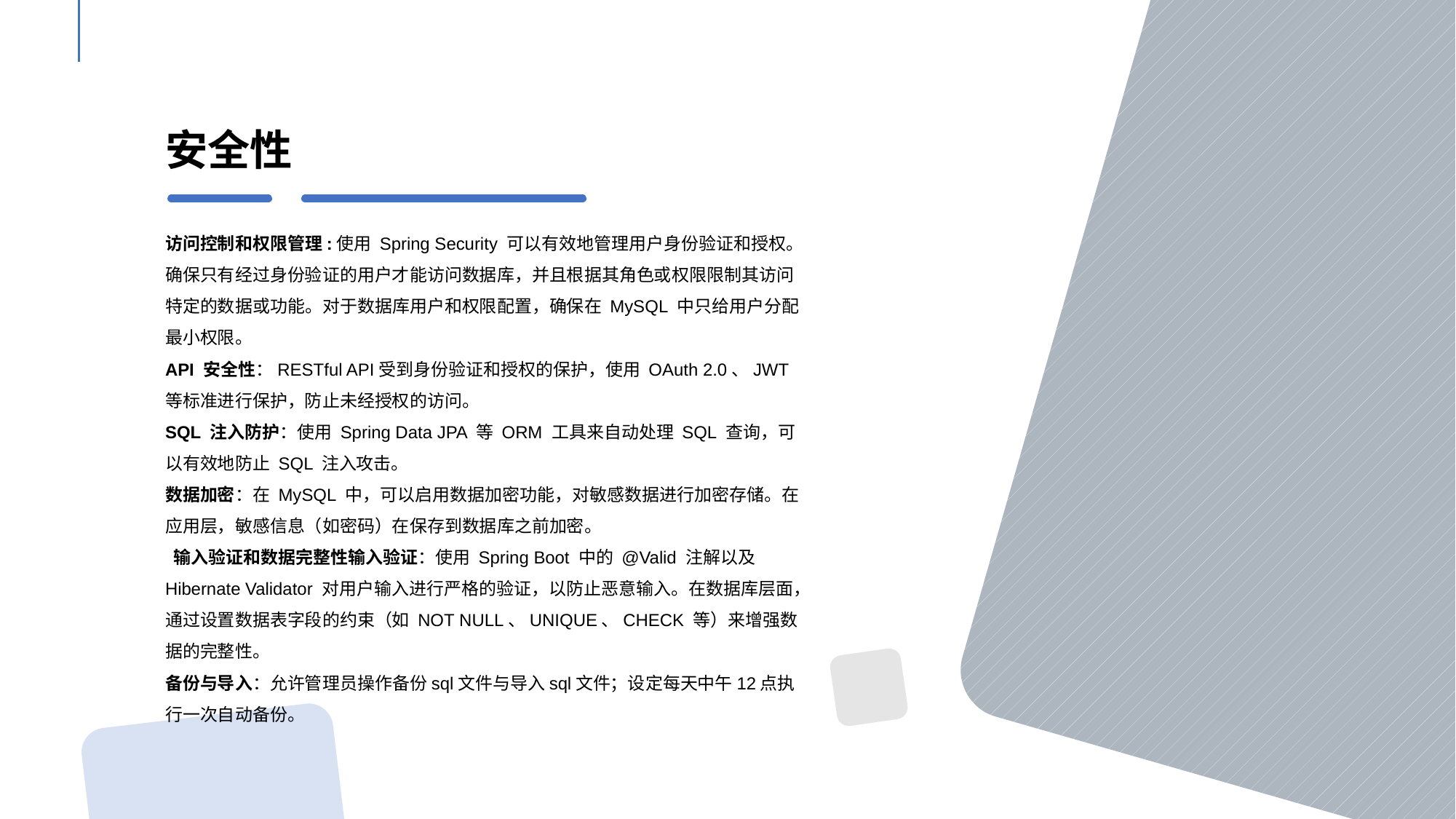

安全性
访问控制和权限管理:使用 Spring Security 可以有效地管理用户身份验证和授权。确保只有经过身份验证的用户才能访问数据库，并且根据其角色或权限限制其访问特定的数据或功能。对于数据库用户和权限配置，确保在 MySQL 中只给用户分配最小权限。
API 安全性：RESTful API受到身份验证和授权的保护，使用 OAuth 2.0、JWT 等标准进行保护，防止未经授权的访问。
SQL 注入防护：使用 Spring Data JPA 等 ORM 工具来自动处理 SQL 查询，可以有效地防止 SQL 注入攻击。
数据加密：在 MySQL 中，可以启用数据加密功能，对敏感数据进行加密存储。在应用层，敏感信息（如密码）在保存到数据库之前加密。
 输入验证和数据完整性输入验证：使用 Spring Boot 中的 @Valid 注解以及Hibernate Validator 对用户输入进行严格的验证，以防止恶意输入。在数据库层面，通过设置数据表字段的约束（如 NOT NULL、UNIQUE、CHECK 等）来增强数据的完整性。
备份与导入：允许管理员操作备份sql文件与导入sql文件；设定每天中午12点执行一次自动备份。